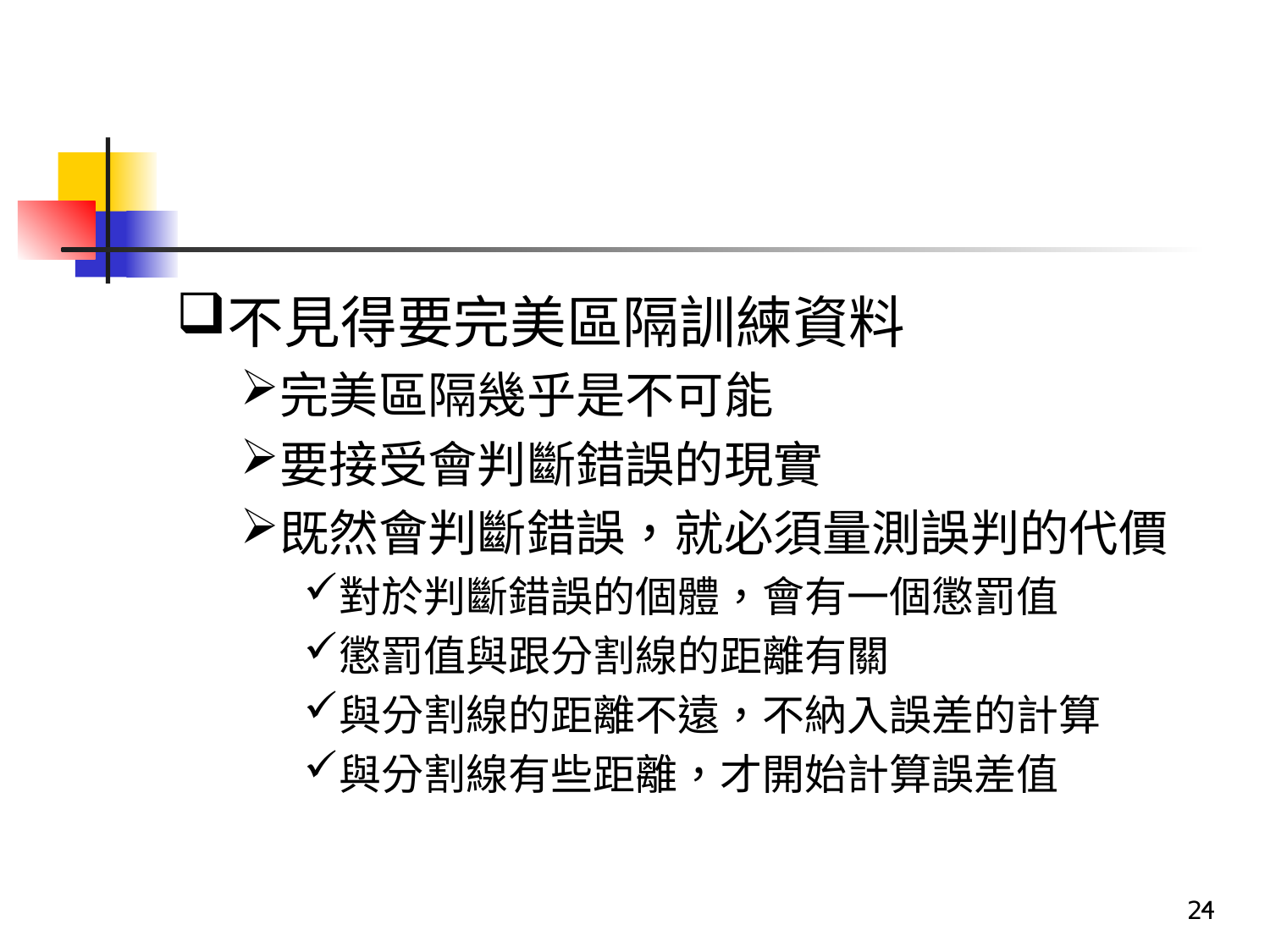

#
不見得要完美區隔訓練資料
完美區隔幾乎是不可能
要接受會判斷錯誤的現實
既然會判斷錯誤，就必須量測誤判的代價
對於判斷錯誤的個體，會有一個懲罰值
懲罰值與跟分割線的距離有關
與分割線的距離不遠，不納入誤差的計算
與分割線有些距離，才開始計算誤差值
24